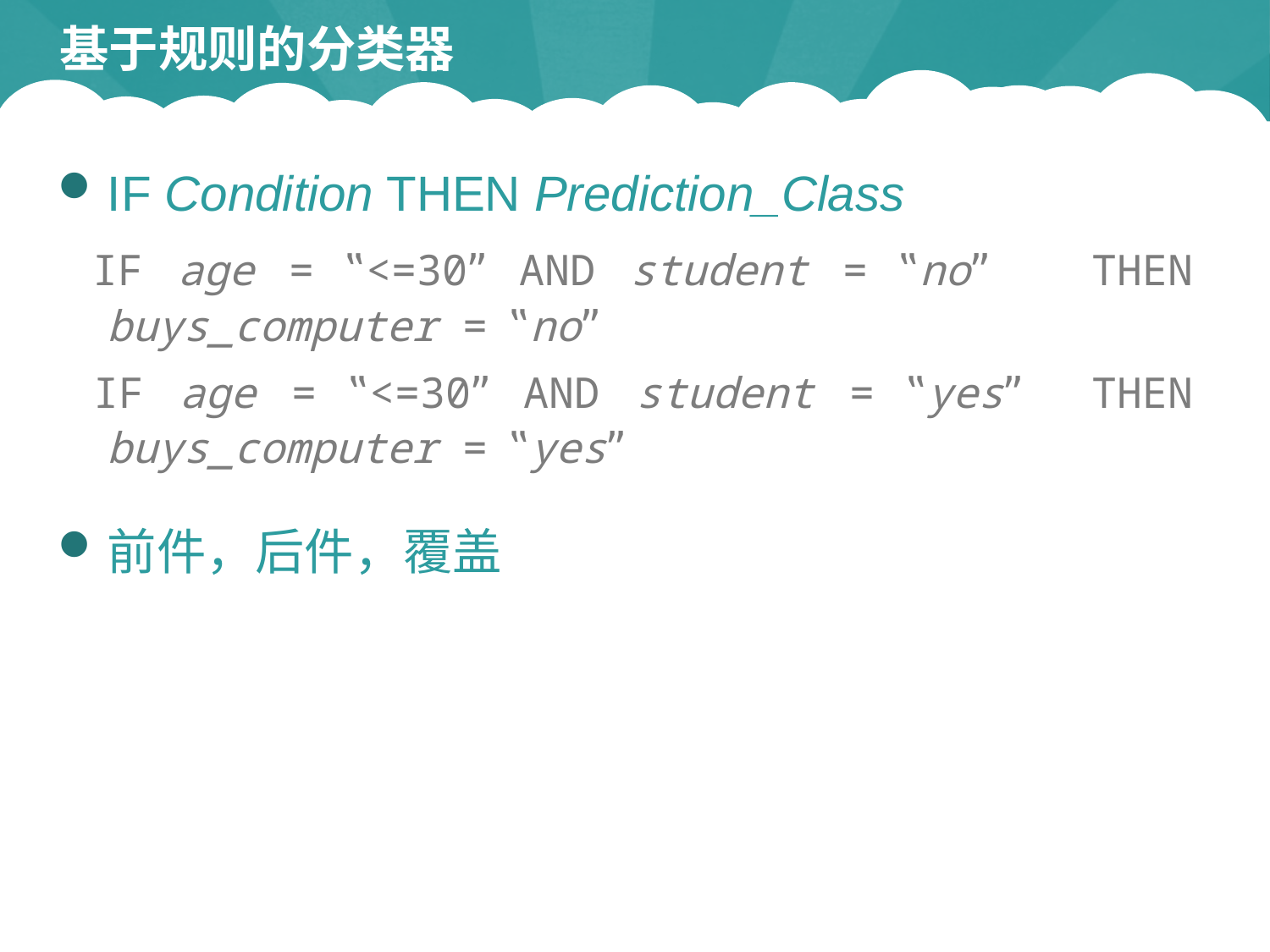

# 基于规则的分类器
IF Condition THEN Prediction_Class
 IF age = “<=30” AND student = “no”   THEN buys_computer = “no”
 IF age = “<=30” AND student = “yes”  THEN buys_computer = “yes”
前件，后件，覆盖